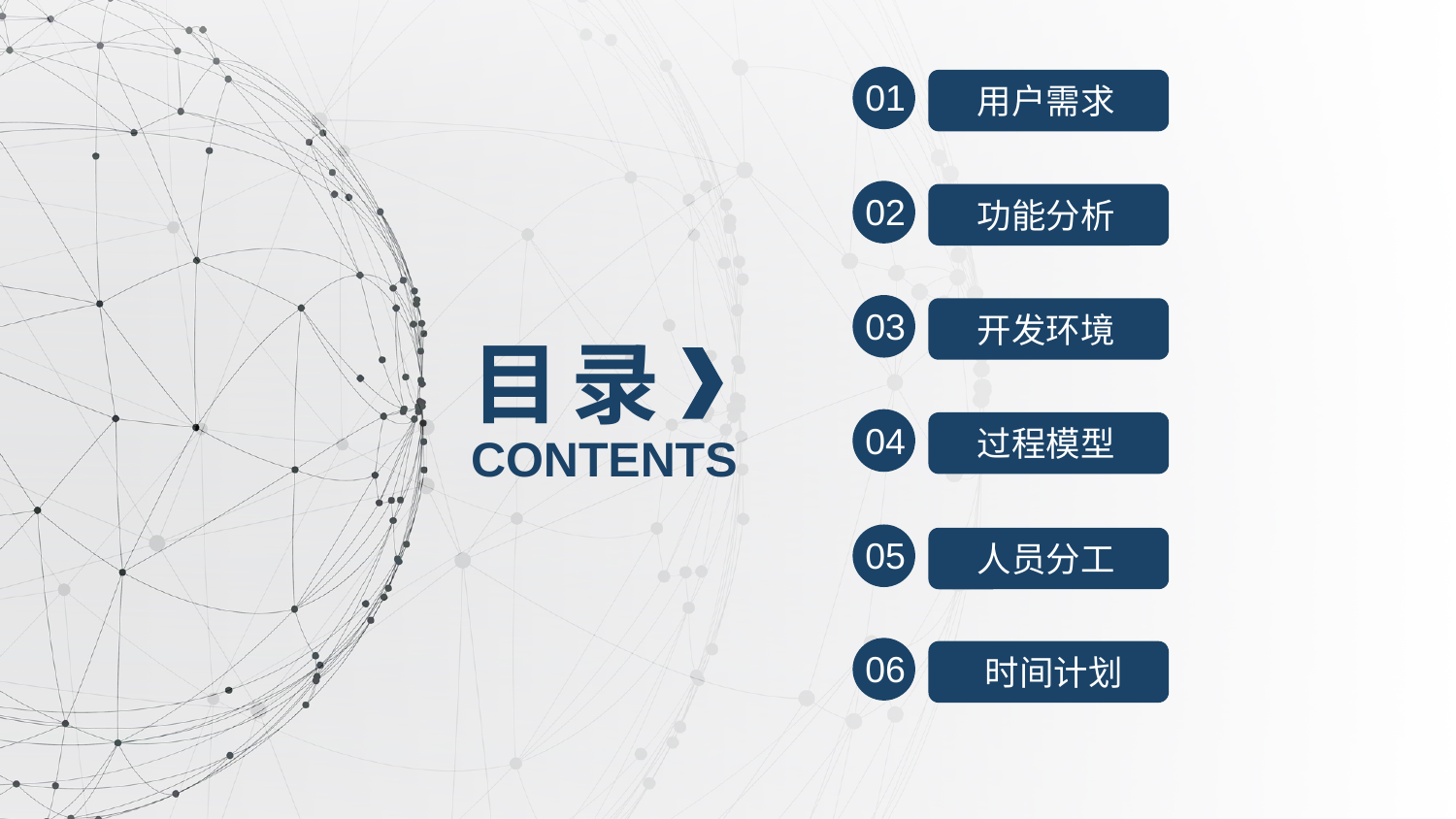

01
   用户需求

02
   功能分析

03
   开发环境
目 录

04
   过程模型
CONTENTS

05
   人员分工

06
    时间计划